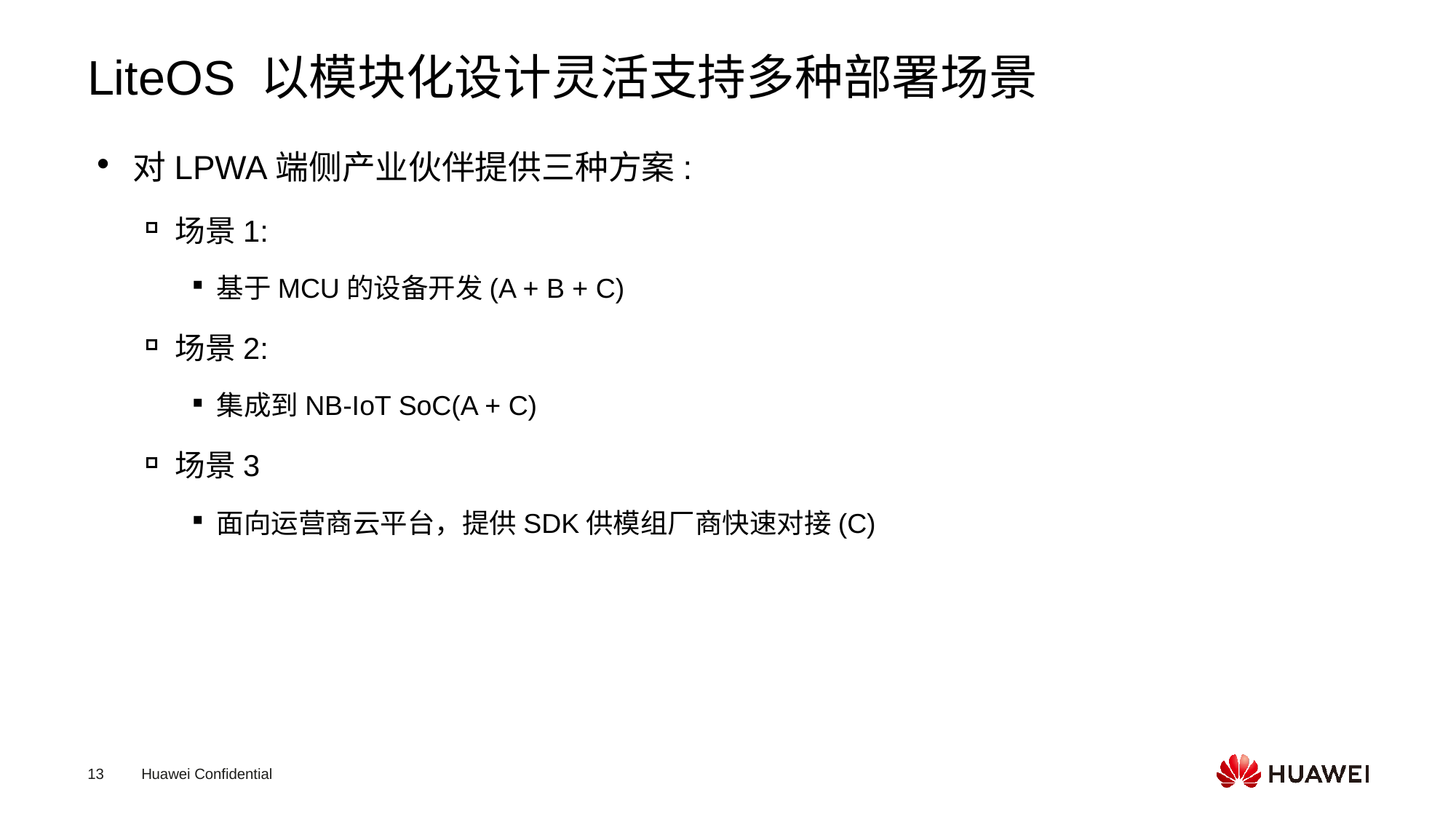

# LiteOS 以模块化设计灵活支持多种部署场景
对LPWA端侧产业伙伴提供三种方案:
场景1:
基于MCU的设备开发(A + B + C)
场景2:
集成到NB-IoT SoC(A + C)
场景3
面向运营商云平台，提供SDK供模组厂商快速对接(C)